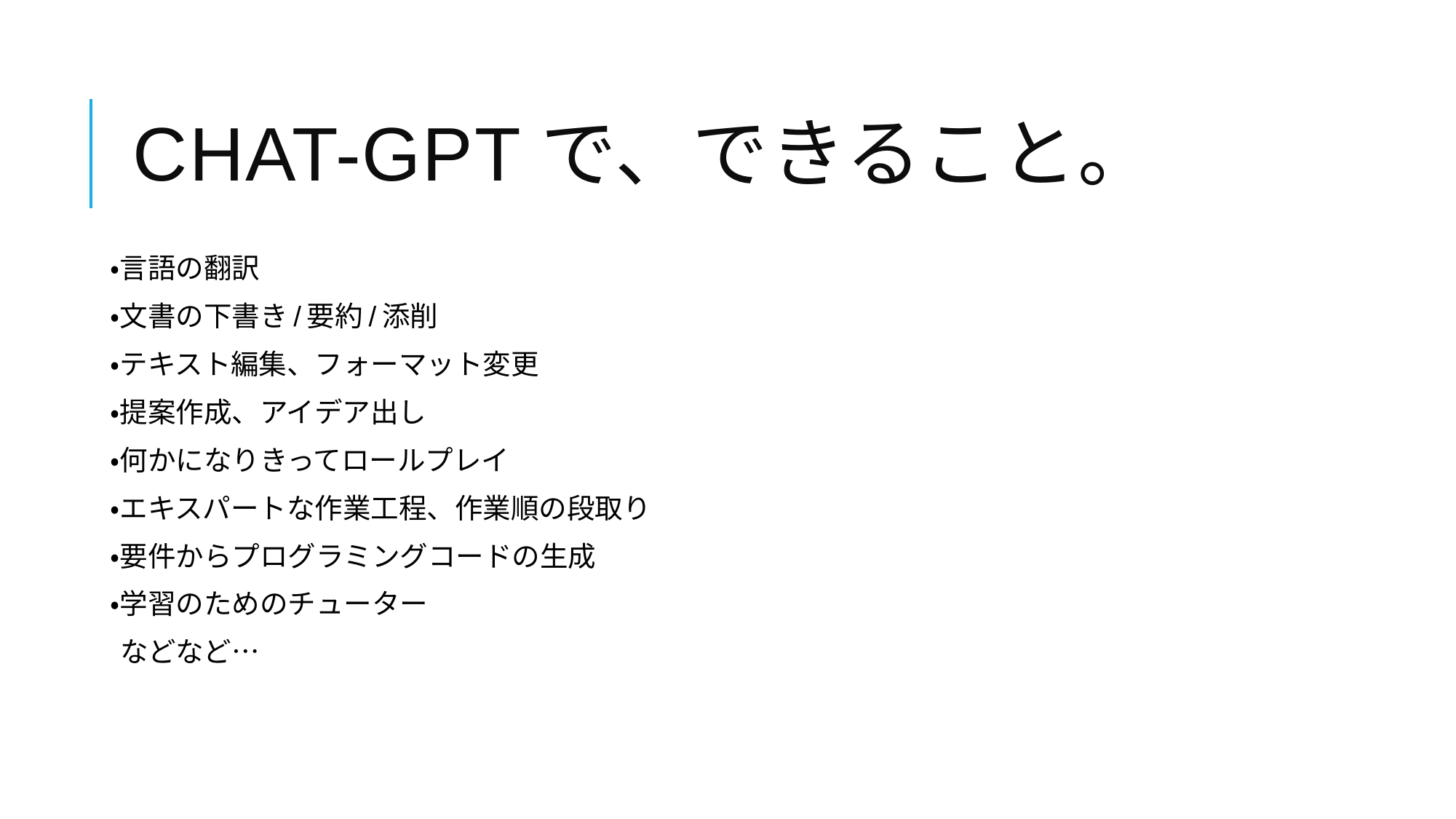

# Chat-GPTで、できること。
・言語の翻訳
・文書の下書き/要約/添削
・テキスト編集、フォーマット変更
・提案作成、アイデア出し
・何かになりきってロールプレイ
・エキスパートな作業工程、作業順の段取り
・要件からプログラミングコードの生成
・学習のためのチューター
などなど…